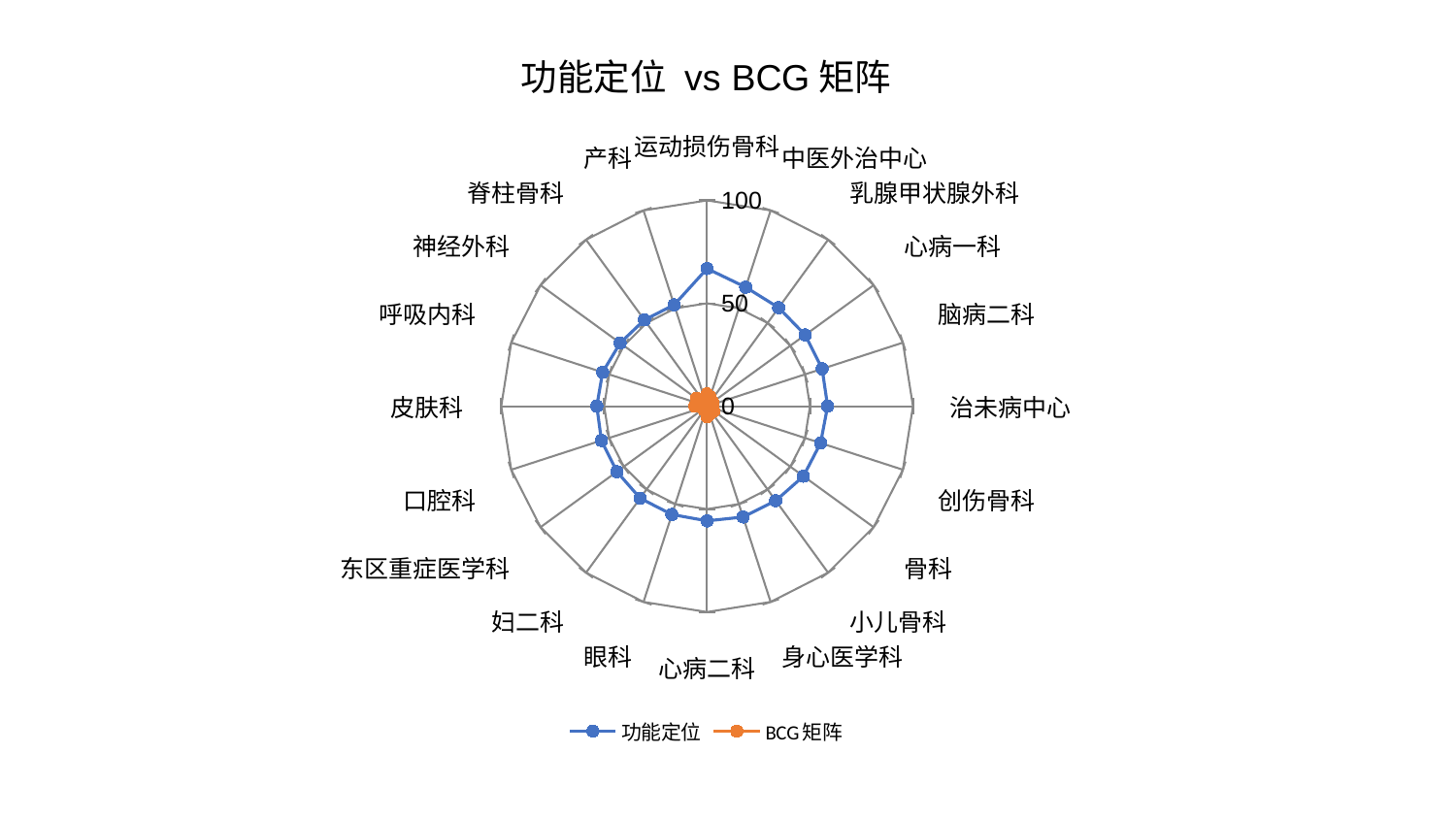

### Chart: 功能定位 vs BCG矩阵

| Category | 功能定位 | BCG矩阵 |
|---|---|---|
| 运动损伤骨科 | 66.8668696316368 | 5.90291191076154 |
| 中医外治中心 | 60.78081138442299 | 4.76659712595322 |
| 乳腺甲状腺外科 | 59.16121078081465 | 0.7190939150175356 |
| 心病一科 | 58.88095804738589 | 3.296698807116921 |
| 脑病二科 | 58.75641419750594 | 3.079768209983074 |
| 治未病中心 | 58.56520814836335 | 2.593992895751295 |
| 创伤骨科 | 57.974990170145574 | 1.621984492954372 |
| 骨科 | 57.87971814171731 | 4.008932336588046 |
| 小儿骨科 | 56.75638212962482 | 2.716804621106999 |
| 身心医学科 | 56.6185375064674 | 3.945162216188505 |
| 心病二科 | 55.72457682494343 | 5.073826646553044 |
| 眼科 | 55.341842984123346 | 1.4335280876547685 |
| 妇二科 | 55.30521994255142 | 2.419842950362313 |
| 东区重症医学科 | 54.15961885337331 | 0.5184800717342841 |
| 口腔科 | 53.96959695887519 | 1.2240910892592651 |
| 皮肤科 | 53.57828770513224 | 5.871998087199532 |
| 呼吸内科 | 53.36075574284265 | 2.4461632036186525 |
| 神经外科 | 52.20899970834698 | 6.535404322755656 |
| 脊柱骨科 | 51.85145388470305 | 3.7561294610432046 |
| 产科 | 51.76033198203094 | 2.4707807209636337 |
38